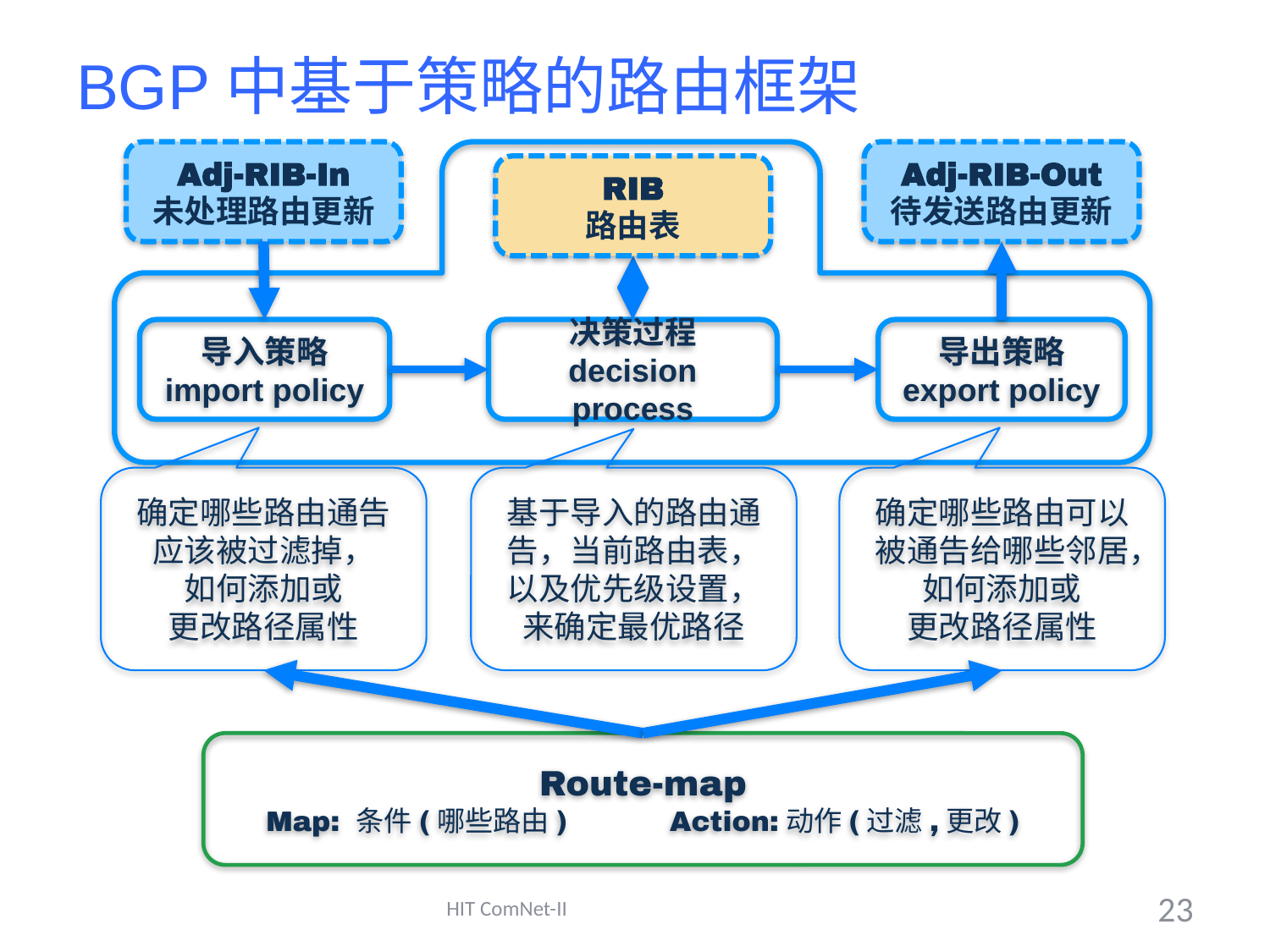

# BGP中基于策略的路由框架

Adj-RIB-In
未处理路由更新
Adj-RIB-Out
待发送路由更新
RIB
路由表
导入策略
import policy
决策过程
decision process
导出策略
export policy
确定哪些路由通告应该被过滤掉，
如何添加或
更改路径属性
基于导入的路由通告，当前路由表，
以及优先级设置，
来确定最优路径
确定哪些路由可以被通告给哪些邻居，
如何添加或
更改路径属性
Route-map
Map: 条件(哪些路由)           Action:动作(过滤,更改)
HIT ComNet-II
23